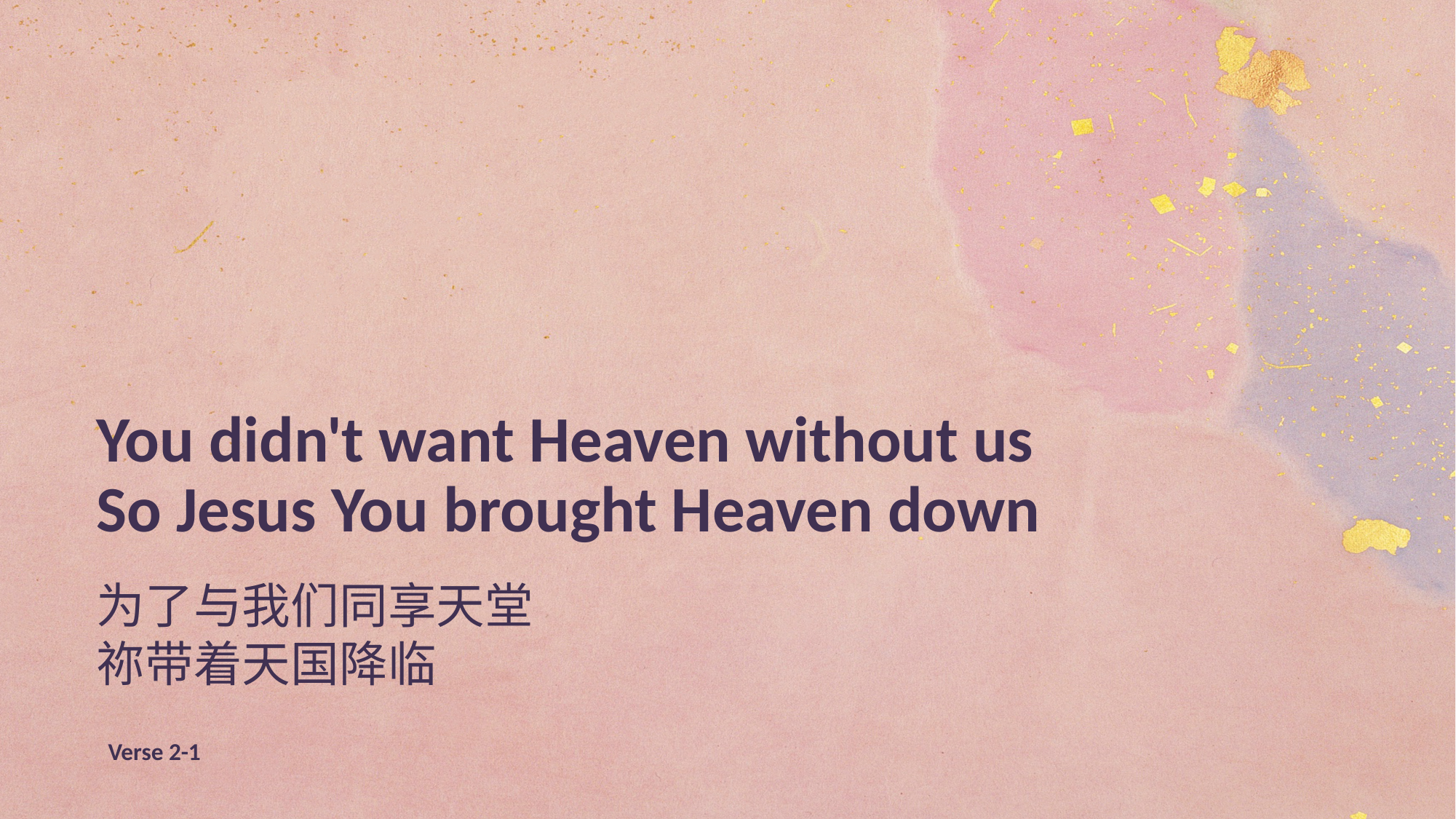

You didn't want Heaven without us
So Jesus You brought Heaven down

为了与我们同享天堂
祢带着天国降临
Verse 2-1